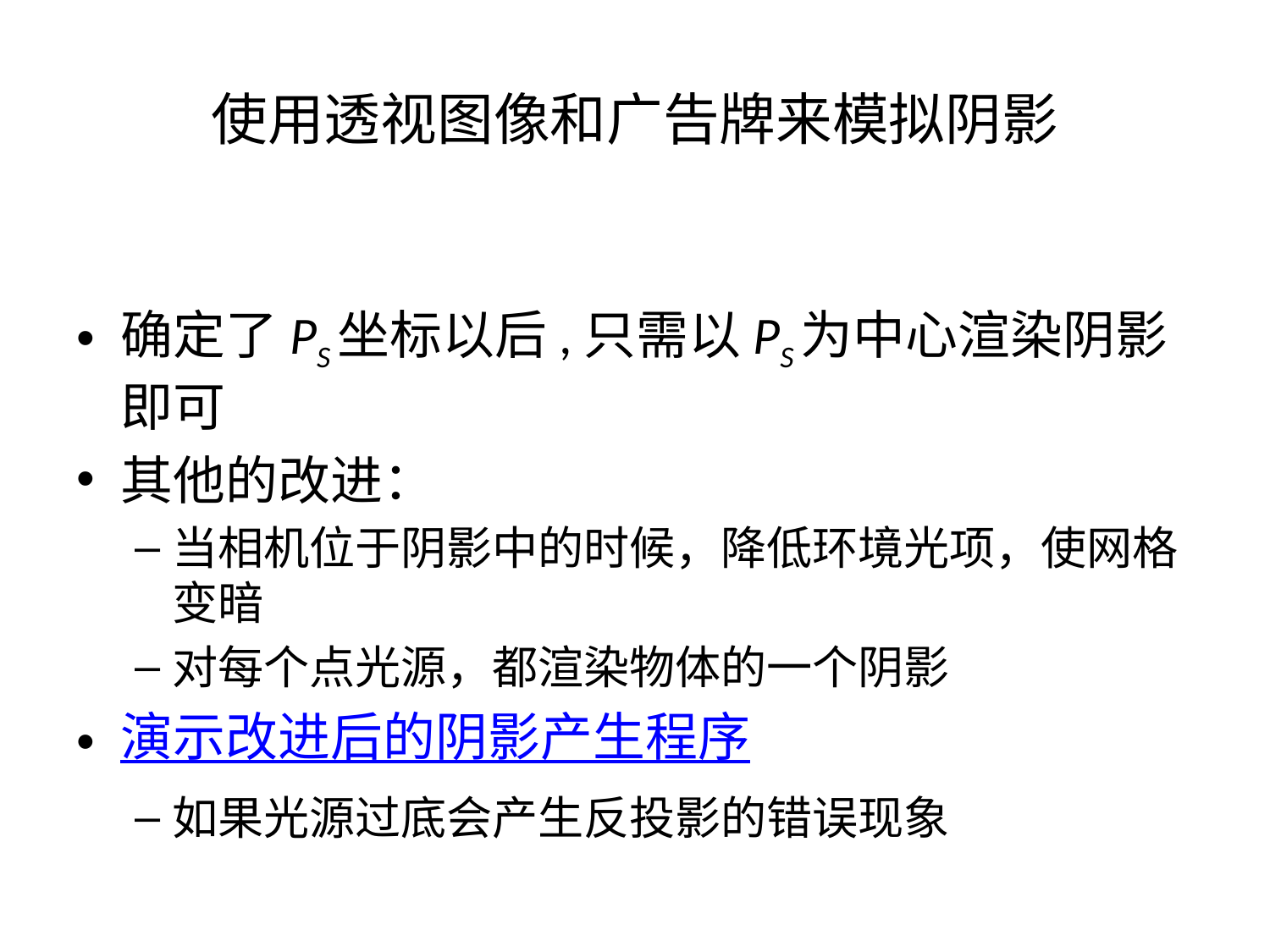

# 使用透视图像和广告牌来模拟阴影

确定了PS坐标以后,只需以PS为中心渲染阴影即可
其他的改进：
当相机位于阴影中的时候，降低环境光项，使网格变暗
对每个点光源，都渲染物体的一个阴影
演示改进后的阴影产生程序
如果光源过底会产生反投影的错误现象